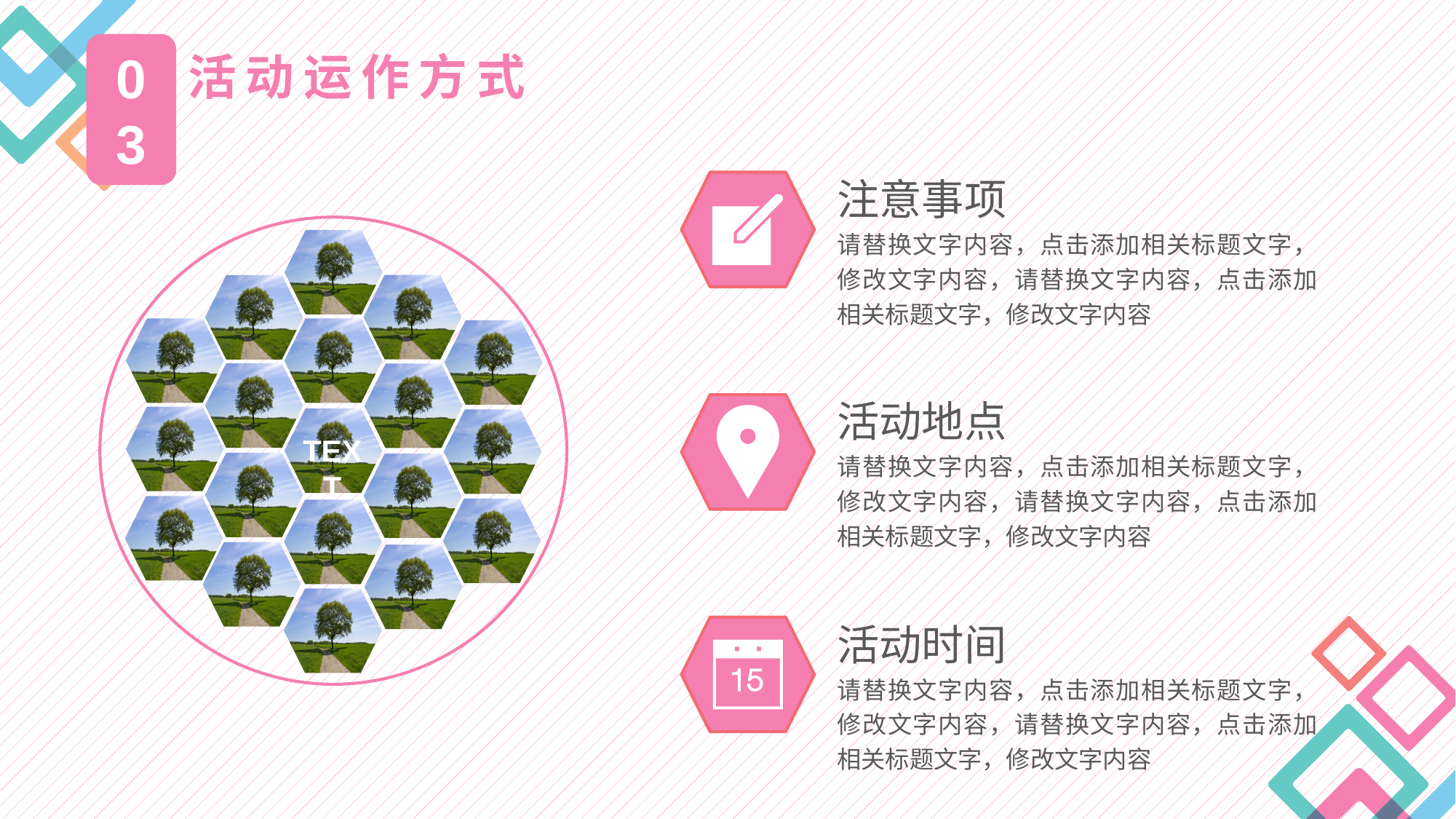

03
活动运作方式
注意事项
请替换文字内容，点击添加相关标题文字，修改文字内容，请替换文字内容，点击添加相关标题文字，修改文字内容

TEXT
活动地点
请替换文字内容，点击添加相关标题文字，修改文字内容，请替换文字内容，点击添加相关标题文字，修改文字内容

活动时间
请替换文字内容，点击添加相关标题文字，修改文字内容，请替换文字内容，点击添加相关标题文字，修改文字内容